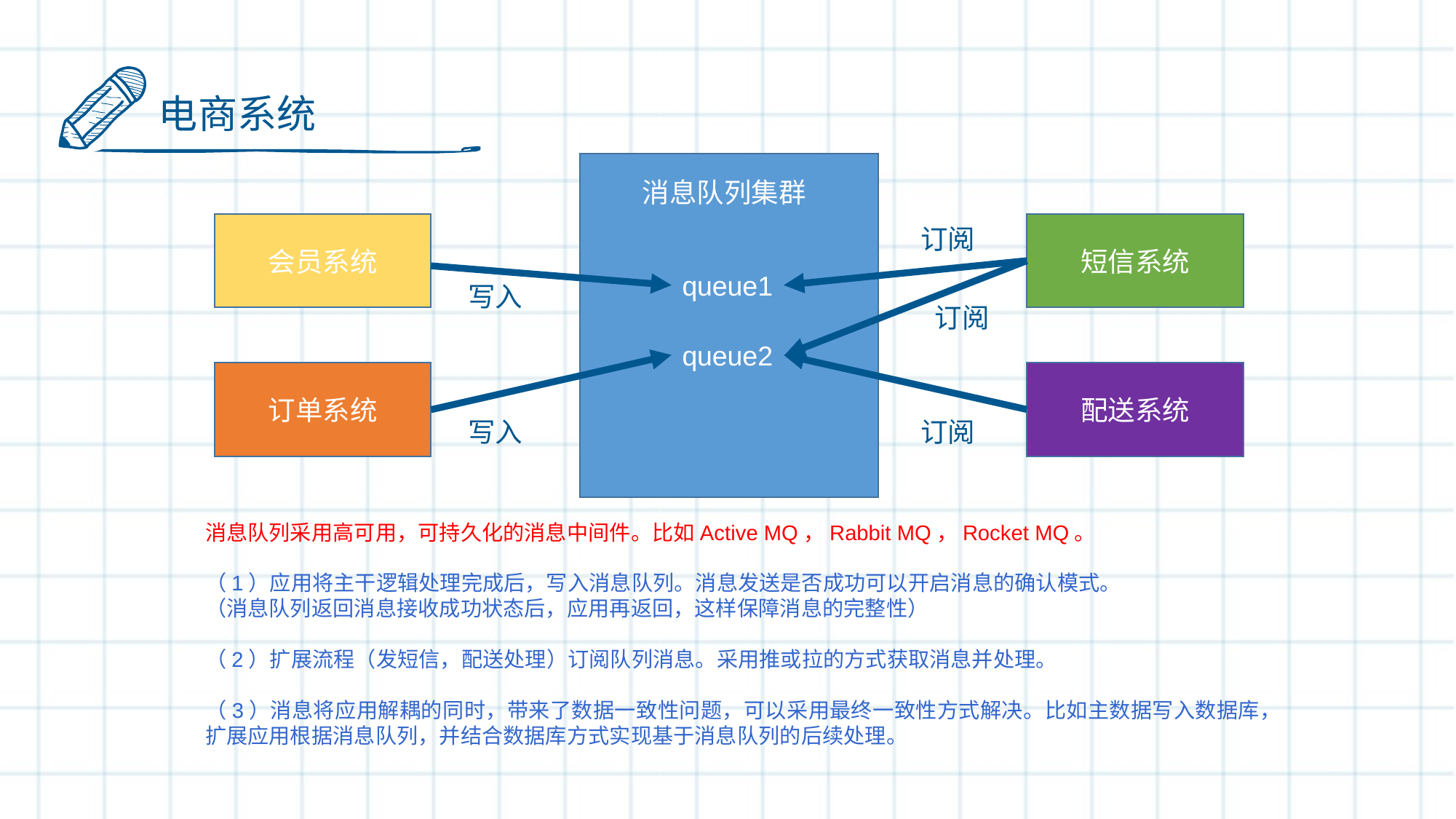

电商系统

消息队列集群
会员系统
短信系统
订阅
queue1
写入
订阅
queue2
订单系统
配送系统
写入
订阅
消息队列采用高可用，可持久化的消息中间件。比如Active MQ，Rabbit MQ，Rocket MQ。
（1）应用将主干逻辑处理完成后，写入消息队列。消息发送是否成功可以开启消息的确认模式。
（消息队列返回消息接收成功状态后，应用再返回，这样保障消息的完整性）

（2）扩展流程（发短信，配送处理）订阅队列消息。采用推或拉的方式获取消息并处理。

（3）消息将应用解耦的同时，带来了数据一致性问题，可以采用最终一致性方式解决。比如主数据写入数据库，扩展应用根据消息队列，并结合数据库方式实现基于消息队列的后续处理。